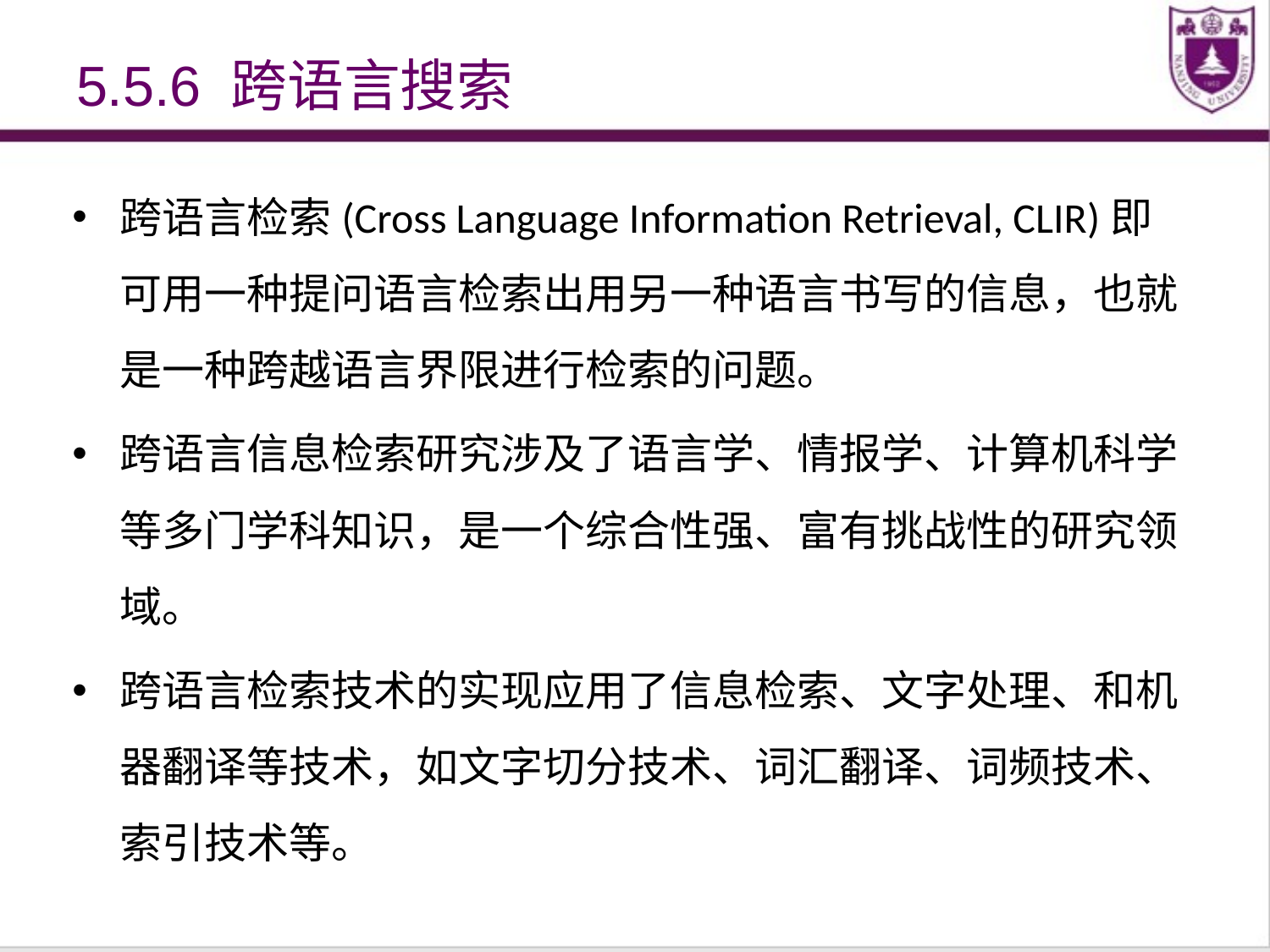

# 5.5.6 跨语言搜索
跨语言检索(Cross Language Information Retrieval, CLIR)即可用一种提问语言检索出用另一种语言书写的信息，也就是一种跨越语言界限进行检索的问题。
跨语言信息检索研究涉及了语言学、情报学、计算机科学等多门学科知识，是一个综合性强、富有挑战性的研究领域。
跨语言检索技术的实现应用了信息检索、文字处理、和机器翻译等技术，如文字切分技术、词汇翻译、词频技术、索引技术等。